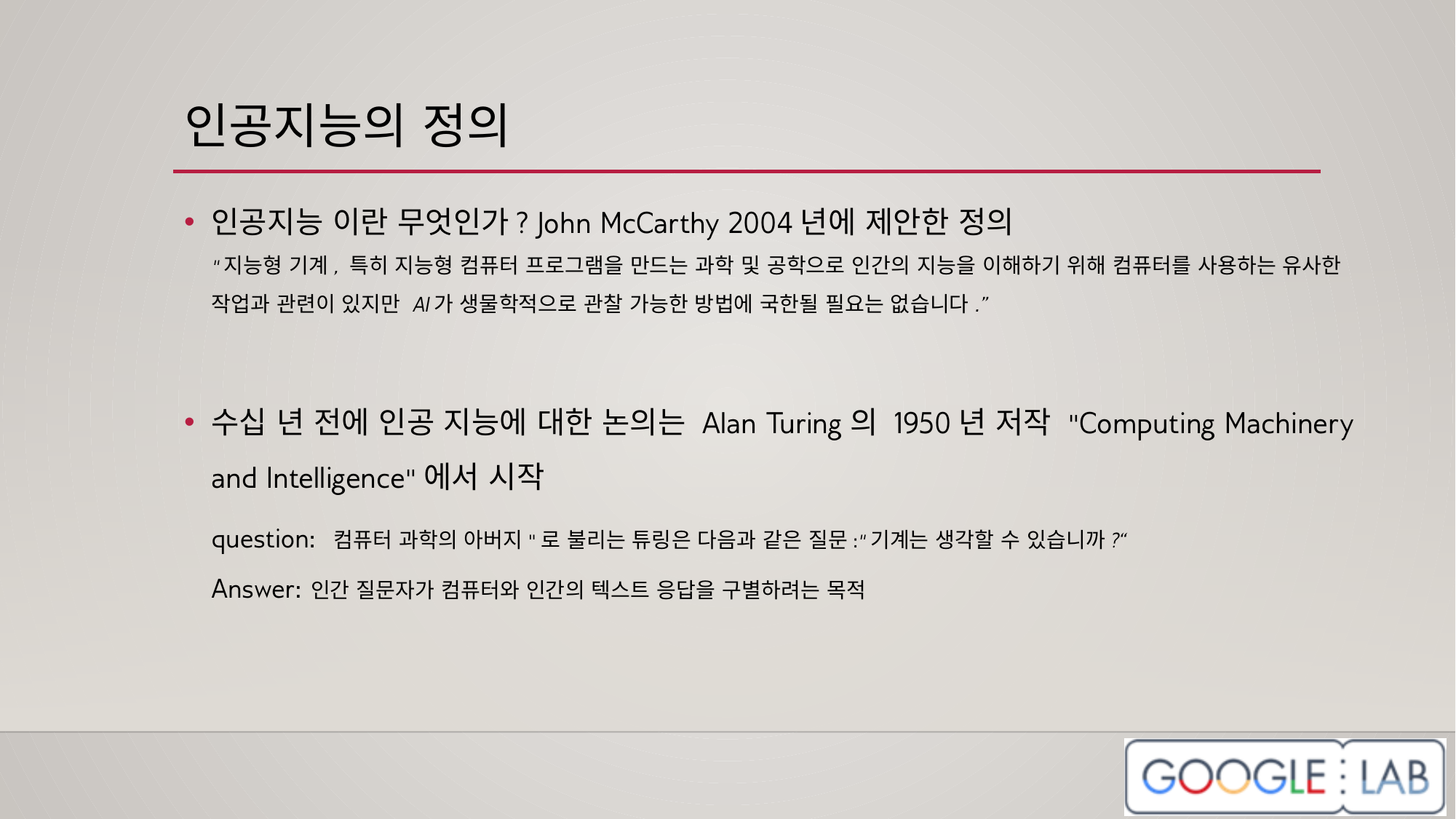

# 인공지능의 정의
인공지능 이란 무엇인가? John McCarthy 2004년에 제안한 정의
"지능형 기계, 특히 지능형 컴퓨터 프로그램을 만드는 과학 및 공학으로 인간의 지능을 이해하기 위해 컴퓨터를 사용하는 유사한 작업과 관련이 있지만 AI가 생물학적으로 관찰 가능한 방법에 국한될 필요는 없습니다.”

수십 년 전에 인공 지능에 대한 논의는 Alan Turing의 1950년 저작 "Computing Machinery and Intelligence"에서 시작
question: 컴퓨터 과학의 아버지"로 불리는 튜링은 다음과 같은 질문:"기계는 생각할 수 있습니까?“
Answer: 인간 질문자가 컴퓨터와 인간의 텍스트 응답을 구별하려는 목적